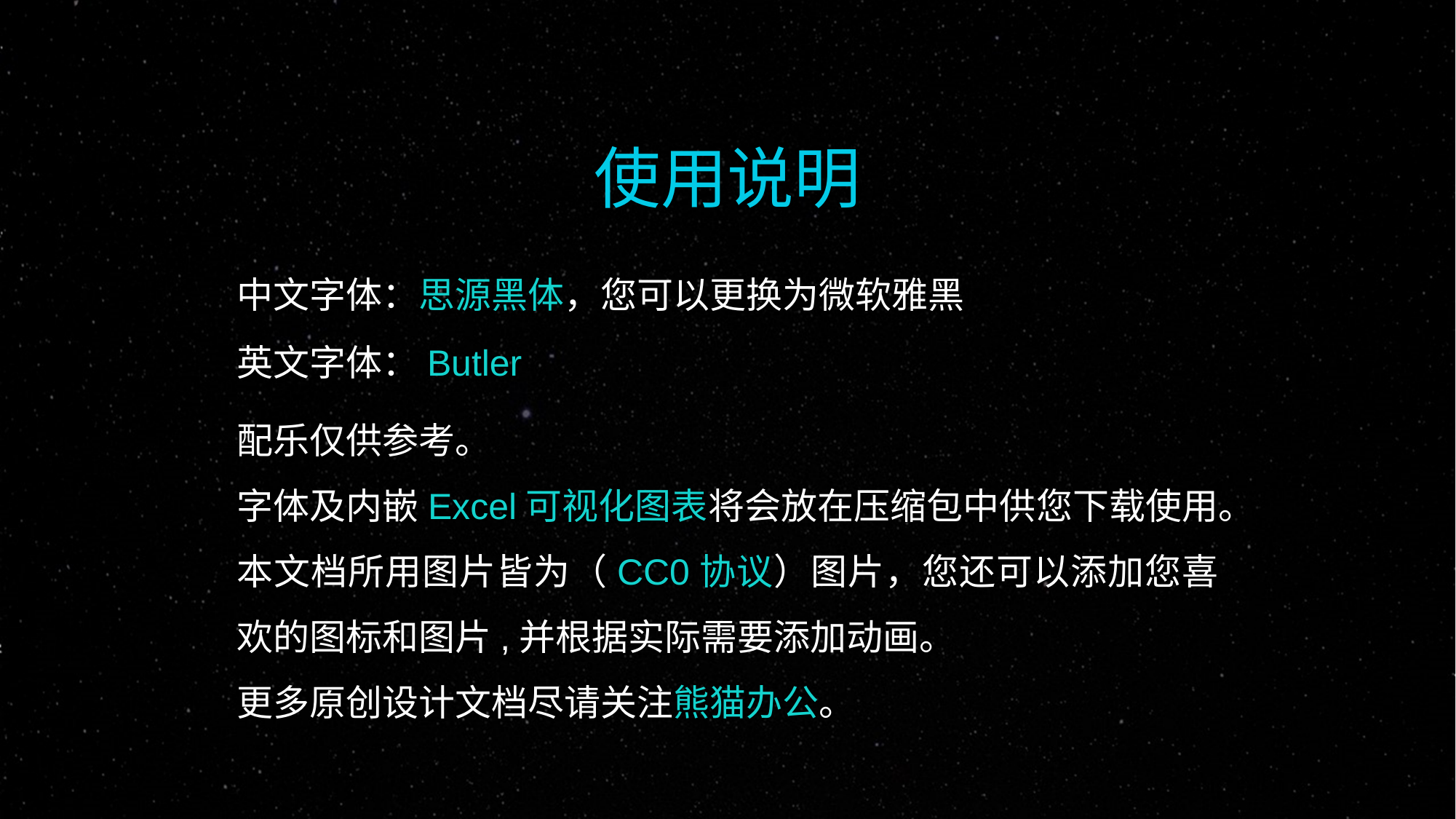

使用说明
中文字体：思源黑体，您可以更换为微软雅黑
英文字体：Butler
配乐仅供参考。
字体及内嵌Excel可视化图表将会放在压缩包中供您下载使用。
本文档所用图片皆为（CC0协议）图片，您还可以添加您喜欢的图标和图片,并根据实际需要添加动画。
更多原创设计文档尽请关注熊猫办公。